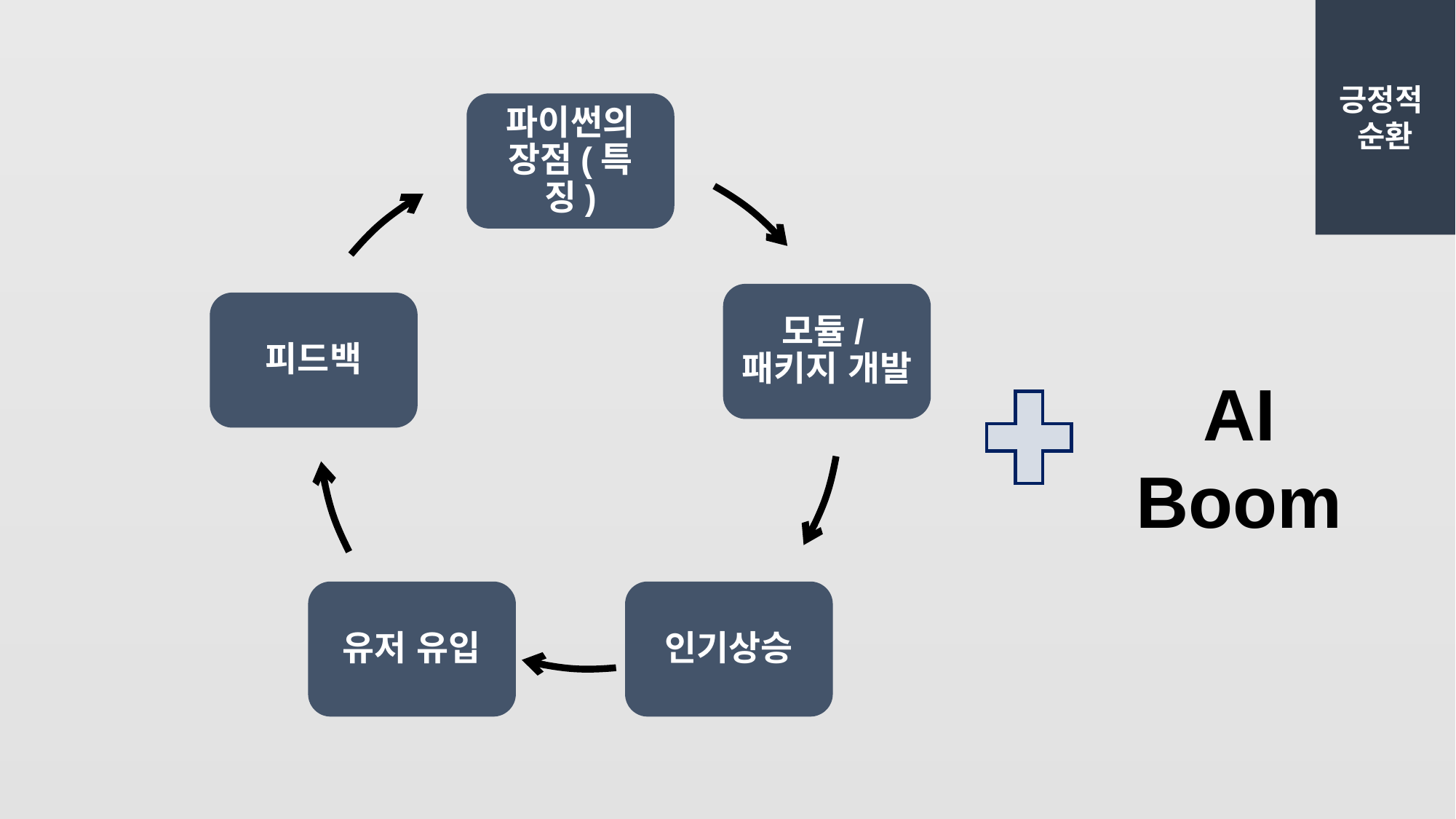

긍정적
순환

파이썬의 장점(특징)

모듈/패키지 개발
피드백
유저 유입
인기상승

AI Boom